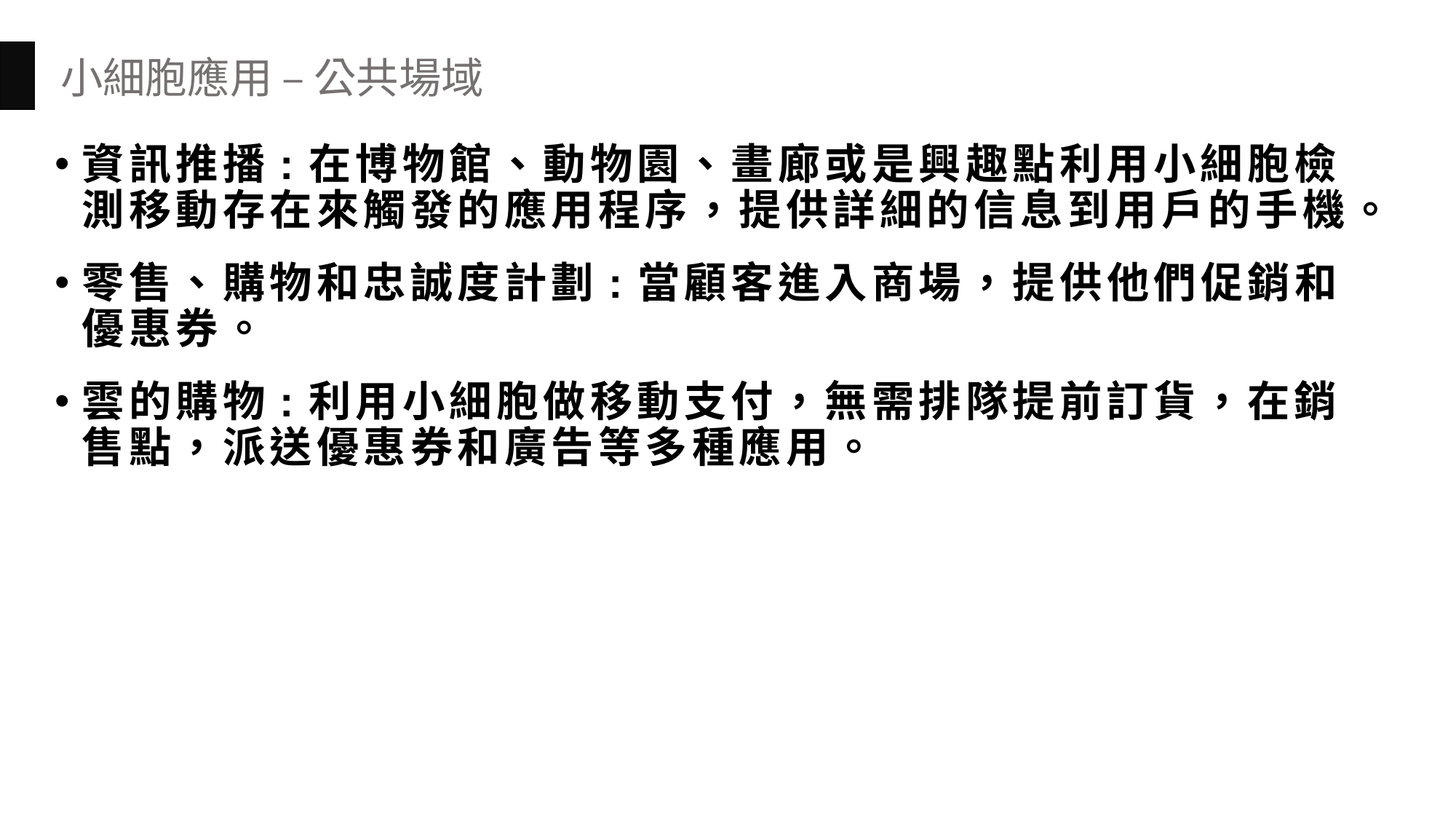

小細胞應用 – 公共場域
資訊推播:在博物館、動物園、畫廊或是興趣點利用小細胞檢測移動存在來觸發的應用程序，提供詳細的信息到用戶的手機。
零售、購物和忠誠度計劃:當顧客進入商場，提供他們促銷和優惠券。
雲的購物:利用小細胞做移動支付，無需排隊提前訂貨，在銷售點，派送優惠券和廣告等多種應用。